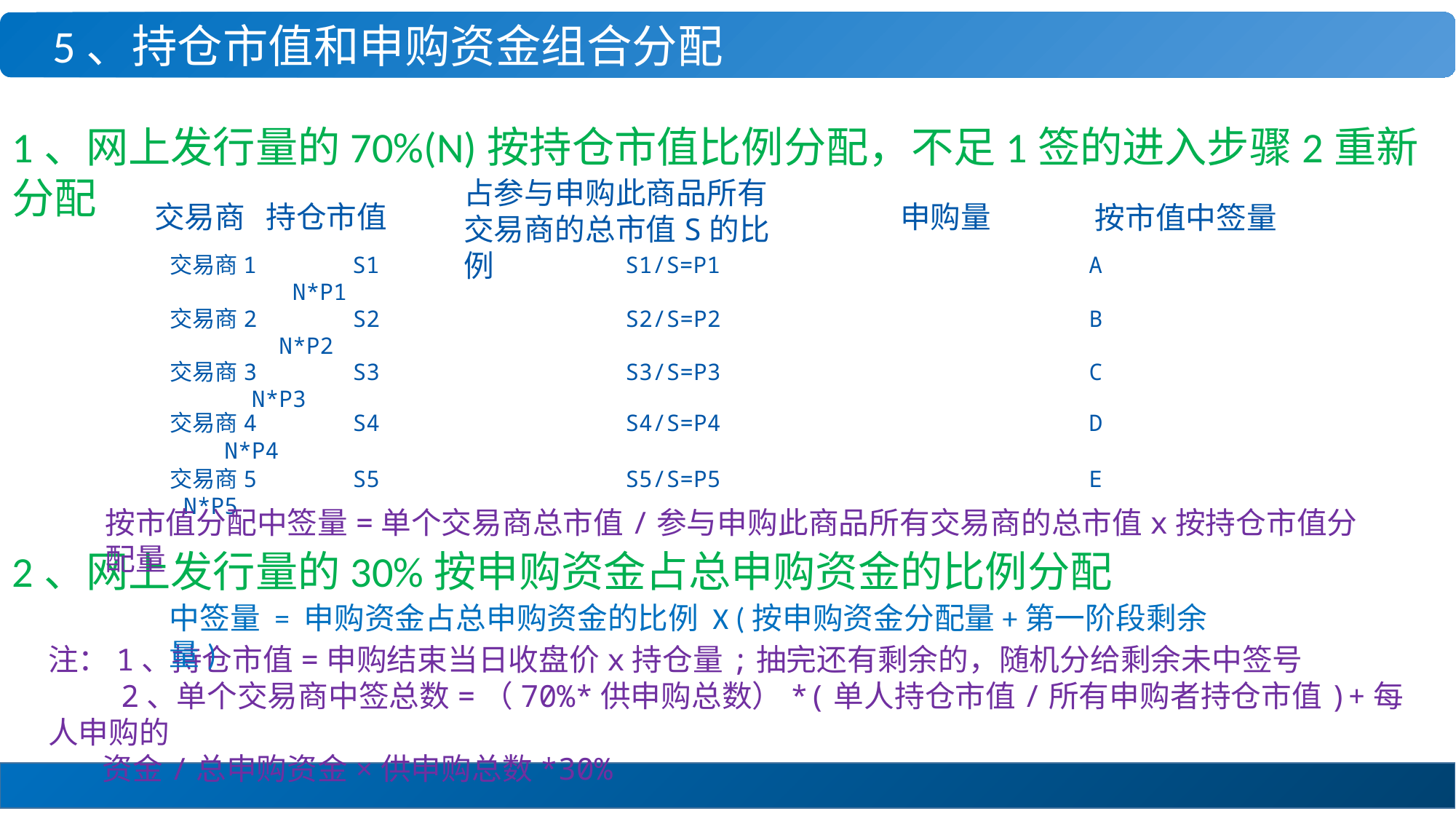

5、持仓市值和申购资金组合分配

1、网上发行量的70%(N)按持仓市值比例分配，不足1签的进入步骤2重新分配
占参与申购此商品所有
交易商的总市值S的比例
交易商   持仓市值
申购量
按市值中签量
交易商1       S1                  S1/S=P1                           A                 N*P1
交易商2       S2                  S2/S=P2                           B                 N*P2
交易商3       S3                  S3/S=P3                           C                 N*P3
交易商4       S4                  S4/S=P4                           D                 N*P4
交易商5       S5                  S5/S=P5                           E                 N*P5
按市值分配中签量=单个交易商总市值/参与申购此商品所有交易商的总市值x按持仓市值分配量
2、网上发行量的30%按申购资金占总申购资金的比例分配
中签量 = 申购资金占总申购资金的比例 X (按申购资金分配量+第一阶段剩余量)
注：1、持仓市值=申购结束当日收盘价x持仓量;抽完还有剩余的，随机分给剩余未中签号
    2、单个交易商中签总数=（70%*供申购总数）*(单人持仓市值/所有申购者持仓市值)+每人申购的
       资金/总申购资金×供申购总数*30%